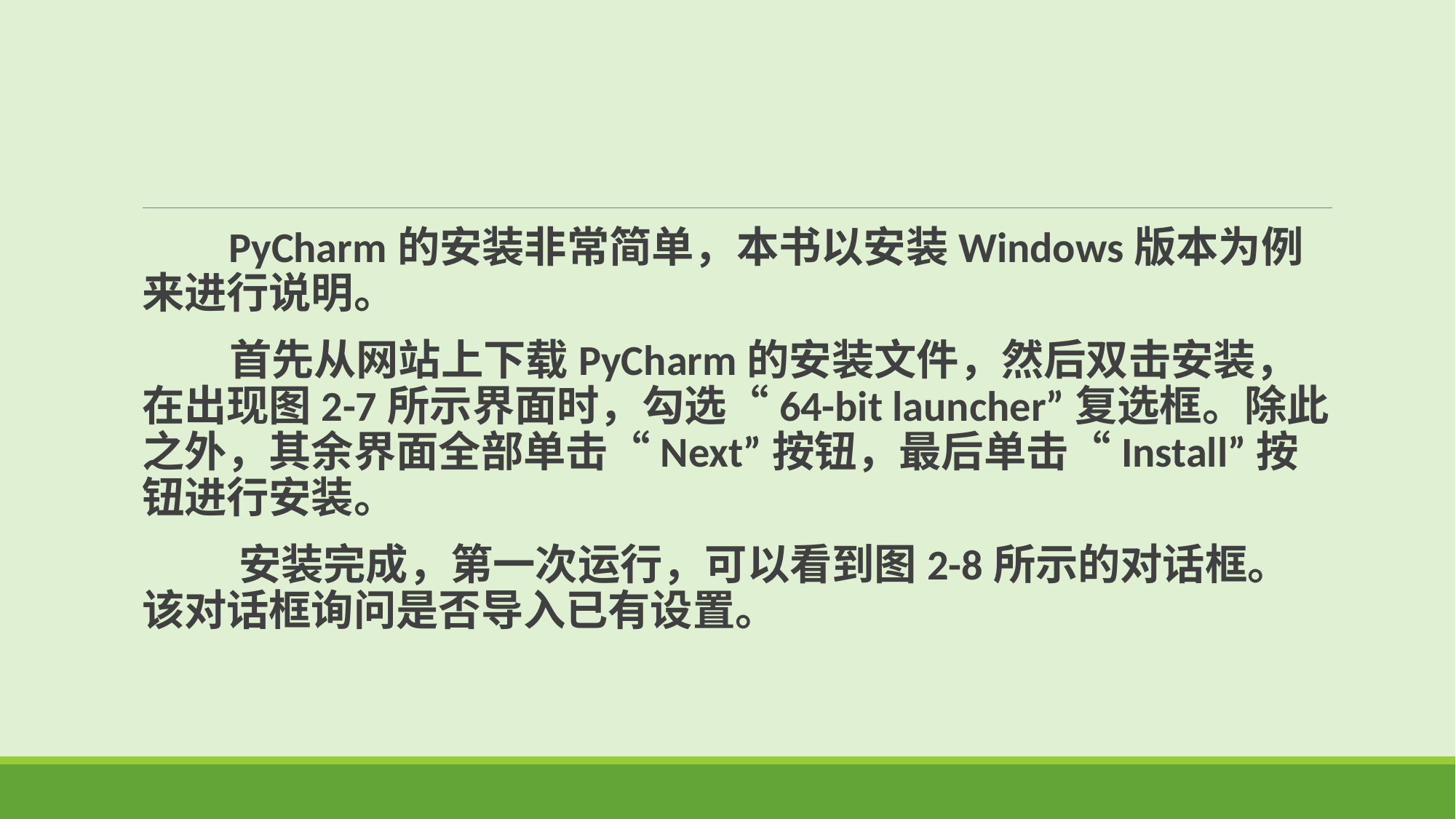

PyCharm的安装非常简单，本书以安装Windows版本为例来进行说明。
        首先从网站上下载PyCharm的安装文件，然后双击安装，在出现图2-7所示界面时，勾选“64-bit launcher”复选框。除此之外，其余界面全部单击“Next”按钮，最后单击“Install”按钮进行安装。
         安装完成，第一次运行，可以看到图2-8所示的对话框。该对话框询问是否导入已有设置。